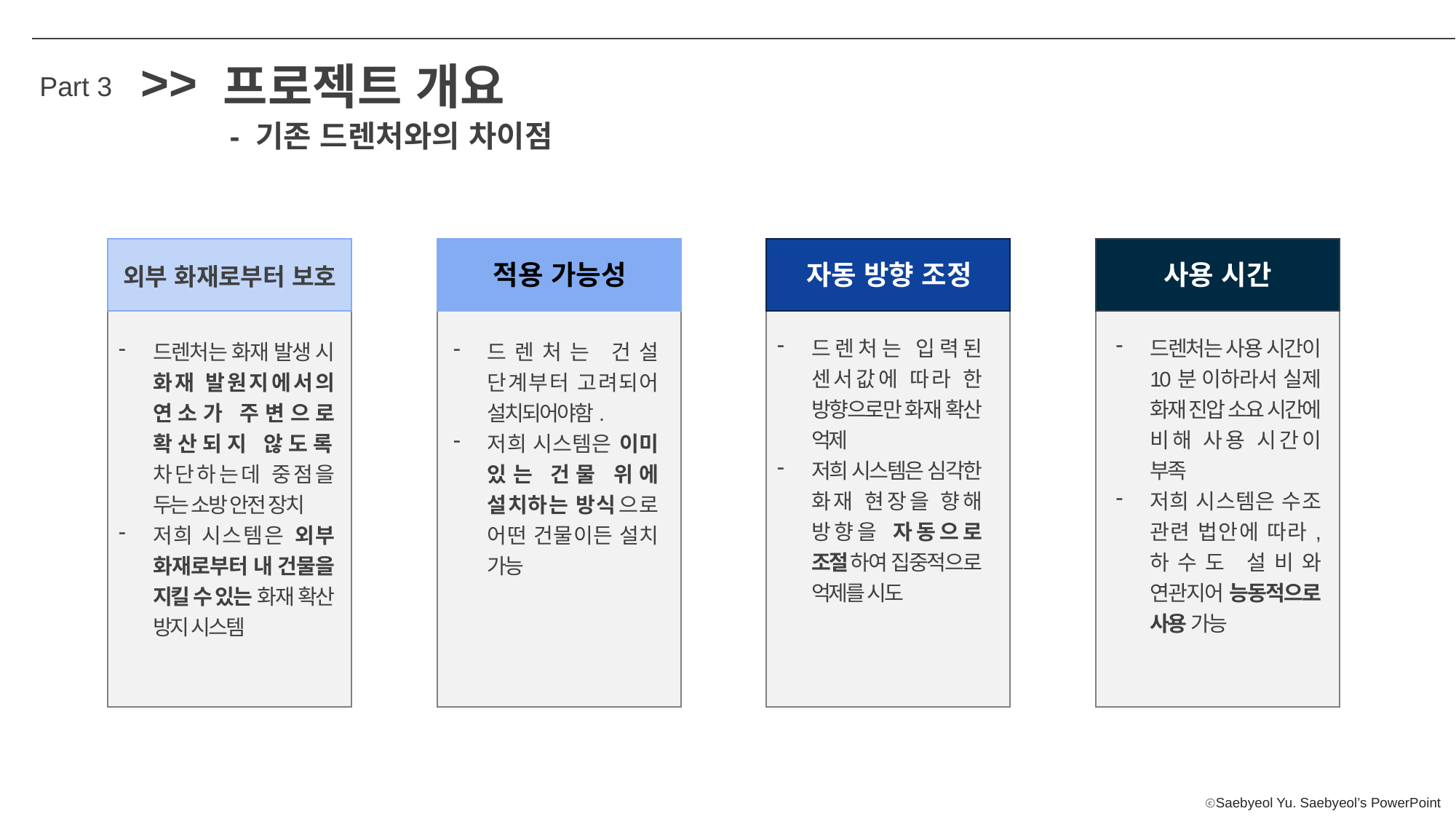

>>
프로젝트 개요
Part 3
- 기존 드렌처와의 차이점

적용 가능성
자동 방향 조정
사용 시간
외부 화재로부터 보호
드렌처는 사용 시간이 10분 이하라서 실제 화재 진압 소요 시간에 비해 사용 시간이 부족
저희 시스템은 수조 관련 법안에 따라, 하수도 설비와 연관지어 능동적으로 사용 가능
드렌처는 입력된 센서값에 따라 한 방향으로만 화재 확산 억제
저희 시스템은 심각한 화재 현장을 향해 방향을 자동으로 조절하여 집중적으로 억제를 시도
드렌처는 화재 발생 시 화재 발원지에서의 연소가 주변으로 확산되지 않도록 차단하는데 중점을 두는 소방 안전 장치
저희 시스템은 외부 화재로부터 내 건물을 지킬 수 있는 화재 확산 방지 시스템
드렌처는 건설 단계부터 고려되어 설치되어야함.
저희 시스템은 이미 있는 건물 위에 설치하는 방식으로 어떤 건물이든 설치 가능